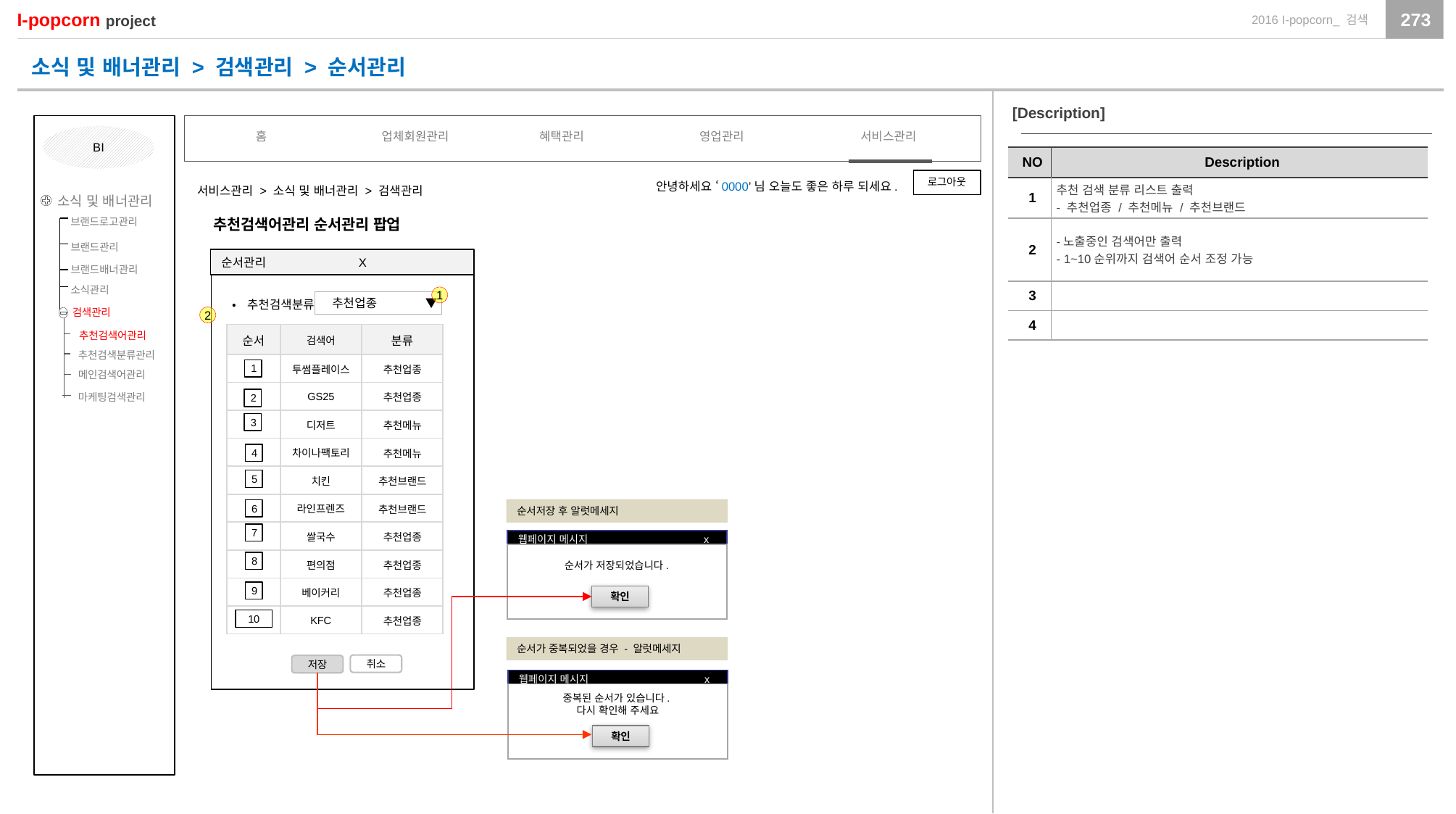

소식 및 배너관리 > 검색관리 > 순서관리
[Description]

홈
업체회원관리
혜택관리
영업관리
서비스관리
BI
| NO | Description |
| --- | --- |
| 1 | 추천 검색 분류 리스트 출력 - 추천업종 / 추천메뉴 / 추천브랜드 |
| 2 | -노출중인 검색어만 출력 - 1~10순위까지 검색어 순서 조정 가능 |
| 3 |  |
| 4 |  |
로그아웃

안녕하세요 ‘0000’님 오늘도 좋은 하루 되세요.
서비스관리 > 소식 및 배너관리 > 검색관리
소식 및 배너관리

브랜드관리
브랜드배너관리
소식관리
검색관리
브랜드로고관리

추천검색어관리
추천검색분류관리
메인검색어관리
마케팅검색관리
추천검색어관리 순서관리 팝업
순서관리                          X

1
•추천검색분류
 추천업종              ▼
2
| 순서 | 검색어 | 분류 |
| --- | --- | --- |
|  | 투썸플레이스 | 추천업종 |
|  | GS25 | 추천업종 |
|  | 디저트 | 추천메뉴 |
|  | 차이나팩토리 | 추천메뉴 |
|  | 치킨 | 추천브랜드 |
|  | 라인프렌즈 | 추천브랜드 |
|  | 쌀국수 | 추천업종 |
|  | 편의점 | 추천업종 |
|  | 베이커리 | 추천업종 |
|  | KFC | 추천업종 |
1
2
3
4
5
순서저장 후 알럿메세지
6
7
웹페이지 메시지                                       x

순서가 저장되었습니다.
확인
8
9
10
순서가 중복되었을 경우 - 알럿메세지
취소
저장
웹페이지 메시지                                       x

중복된 순서가 있습니다.
다시 확인해 주세요
확인